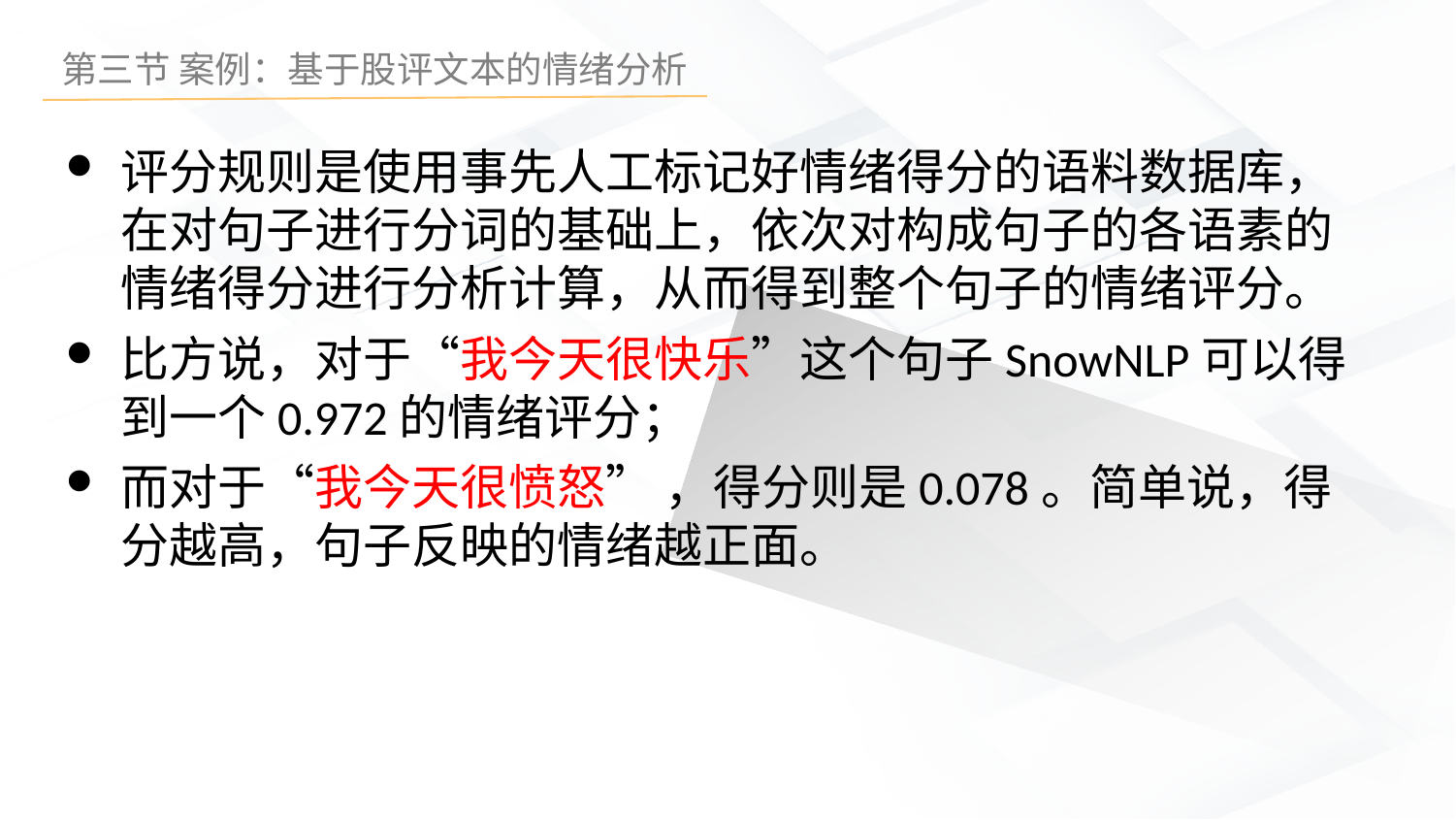

评分规则是使用事先人工标记好情绪得分的语料数据库，在对句子进行分词的基础上，依次对构成句子的各语素的情绪得分进行分析计算，从而得到整个句子的情绪评分。
比方说，对于“我今天很快乐”这个句子SnowNLP可以得到一个0.972的情绪评分；
而对于“我今天很愤怒” ，得分则是0.078。简单说，得分越高，句子反映的情绪越正面。